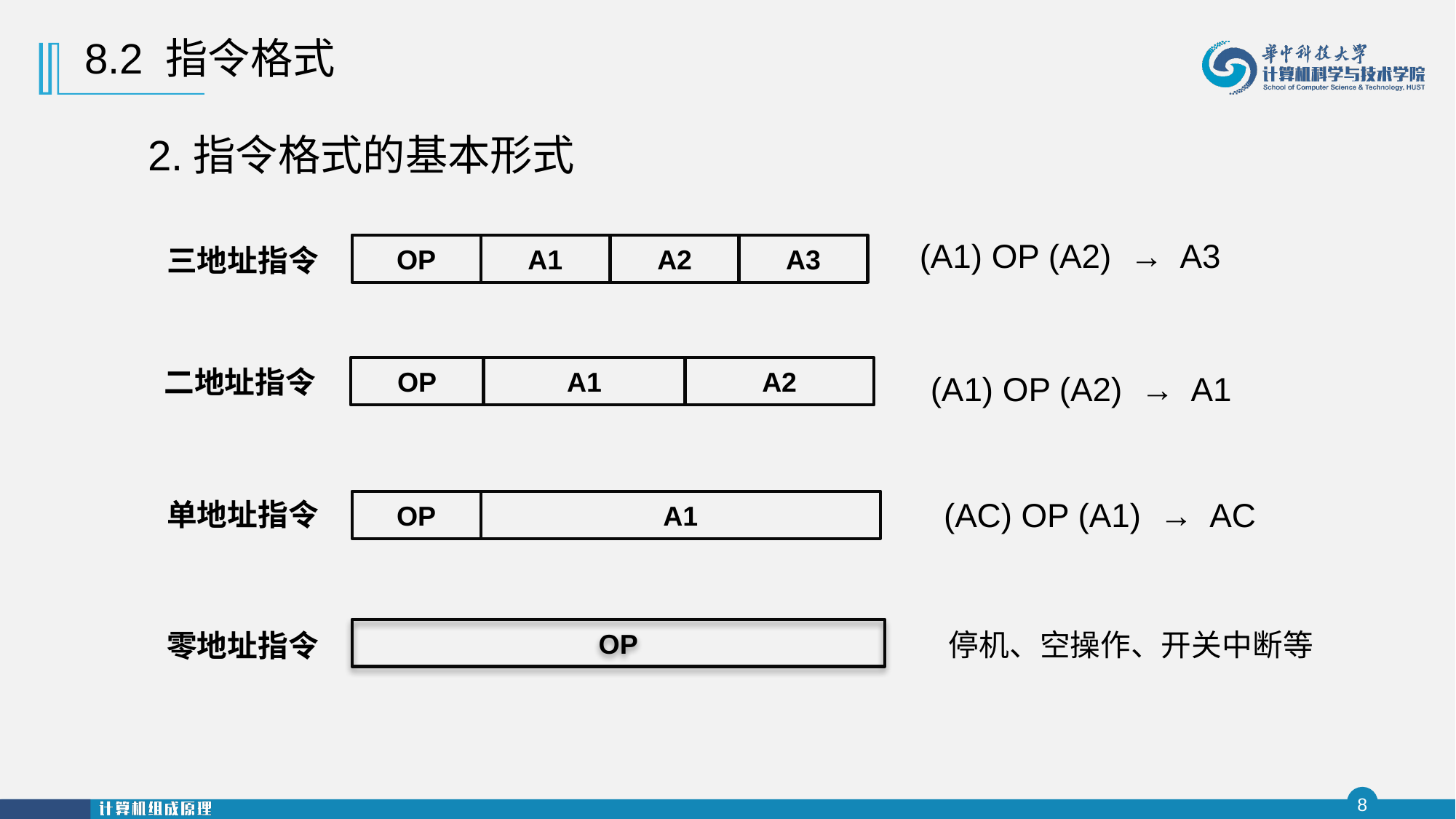

8.2 指令格式
2.指令格式的基本形式
(A1) OP (A2)  →  A3
OP
A1
A2
A3
三地址指令
二地址指令
OP
A1
A2
 (A1) OP (A2)  →  A1
 (AC) OP (A1)  →  AC
单地址指令
OP
A1
OP
零地址指令
停机、空操作、开关中断等